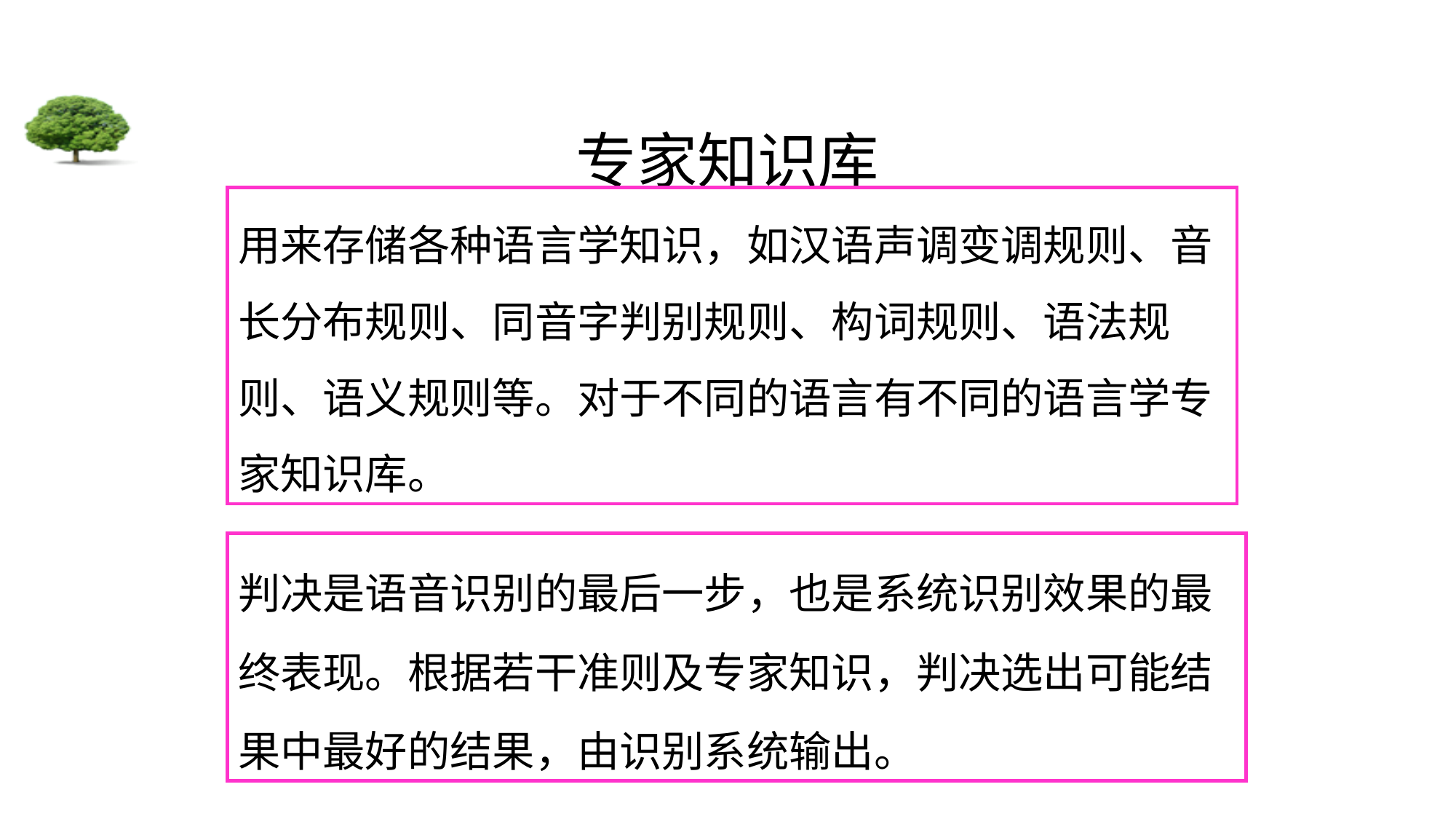

# 专家知识库
用来存储各种语言学知识，如汉语声调变调规则、音长分布规则、同音字判别规则、构词规则、语法规则、语义规则等。对于不同的语言有不同的语言学专家知识库。
判决是语音识别的最后一步，也是系统识别效果的最终表现。根据若干准则及专家知识，判决选出可能结果中最好的结果，由识别系统输出。